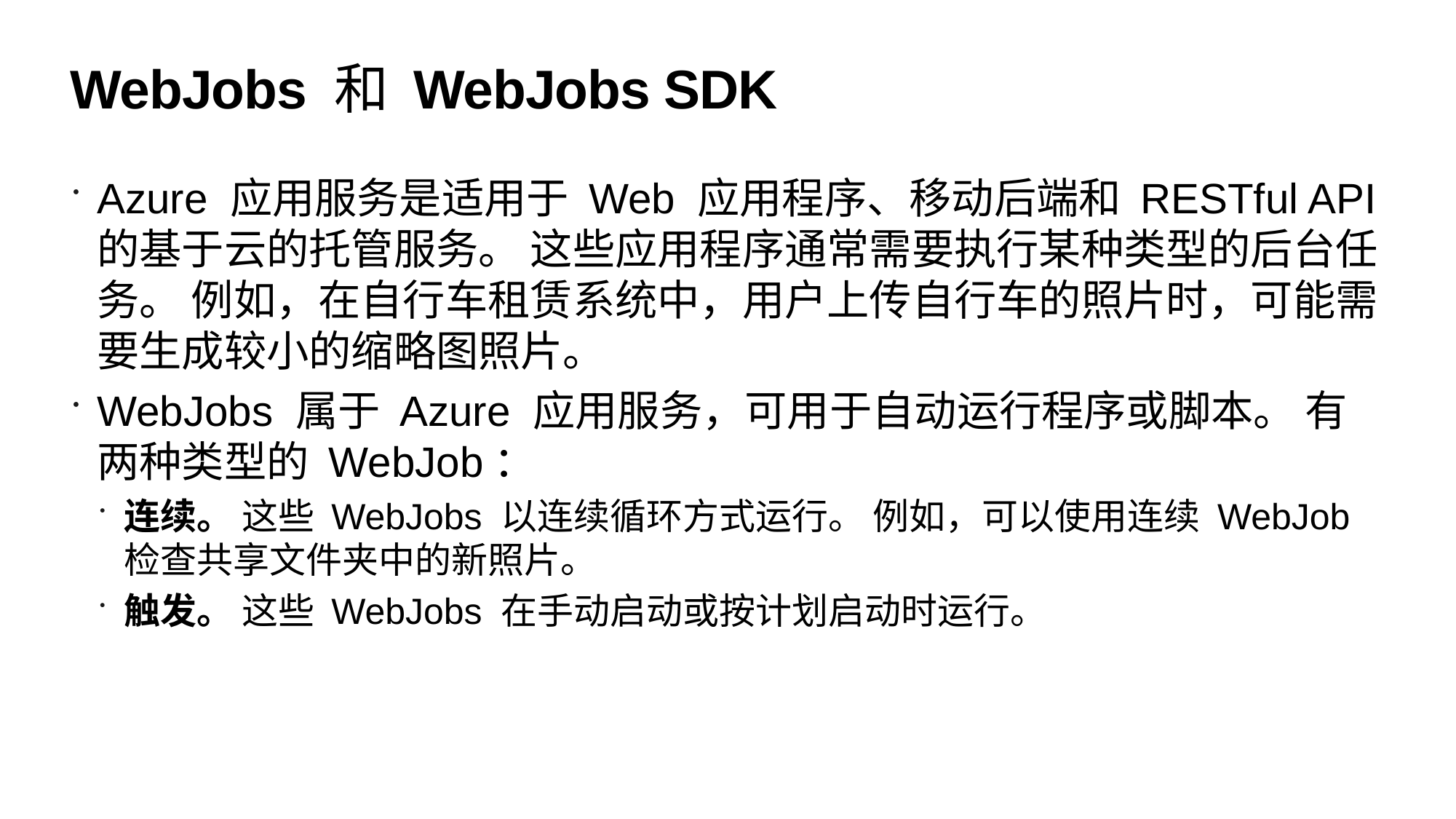

# WebJobs 和 WebJobs SDK
Azure 应用服务是适用于 Web 应用程序、移动后端和 RESTful API 的基于云的托管服务。 这些应用程序通常需要执行某种类型的后台任务。 例如，在自行车租赁系统中，用户上传自行车的照片时，可能需要生成较小的缩略图照片。
WebJobs 属于 Azure 应用服务，可用于自动运行程序或脚本。 有两种类型的 WebJob：
连续。 这些 WebJobs 以连续循环方式运行。 例如，可以使用连续 WebJob 检查共享文件夹中的新照片。
触发。 这些 WebJobs 在手动启动或按计划启动时运行。